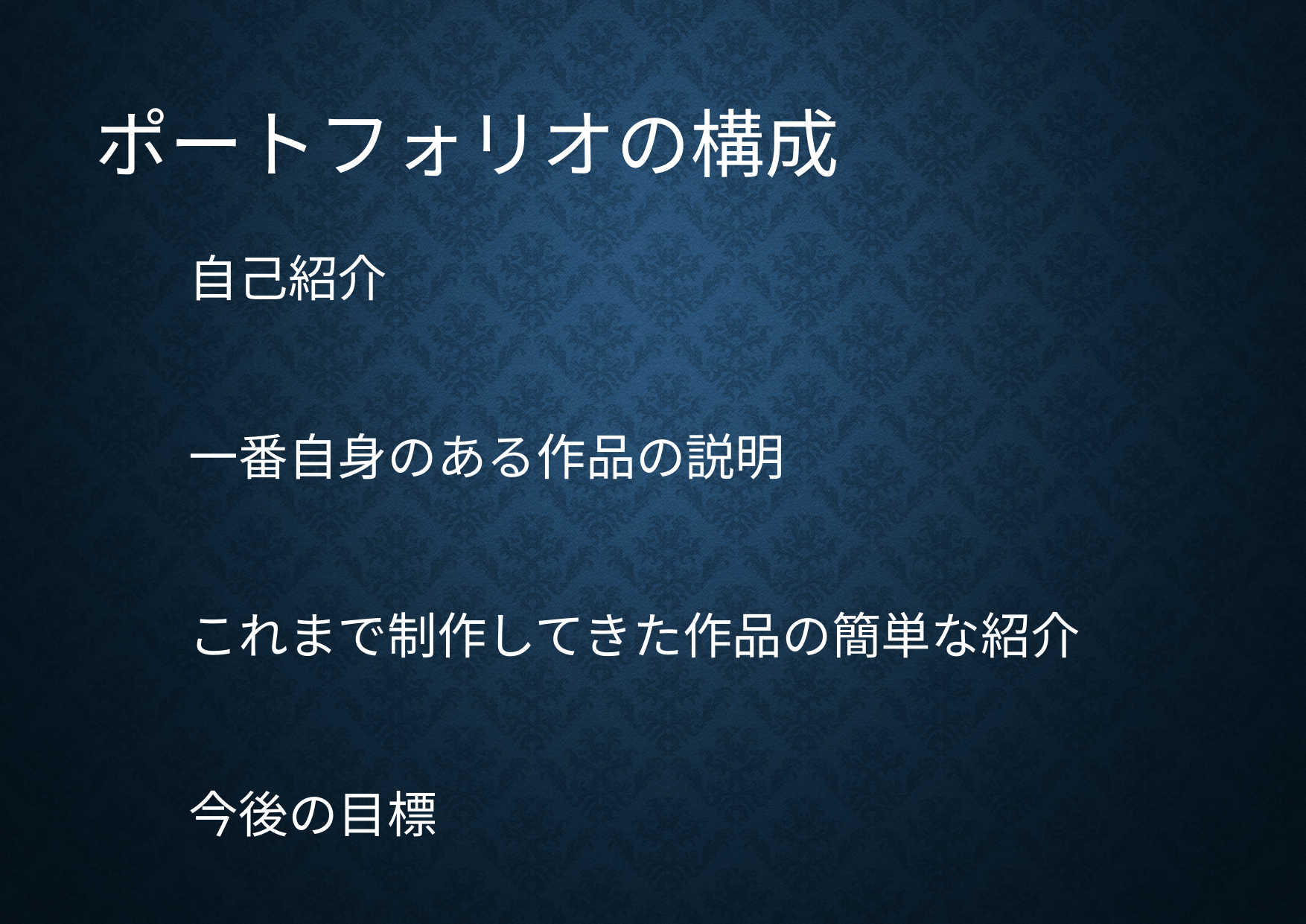

ポートフォリオの構成
自己紹介

一番自身のある作品の説明

これまで制作してきた作品の簡単な紹介

今後の目標